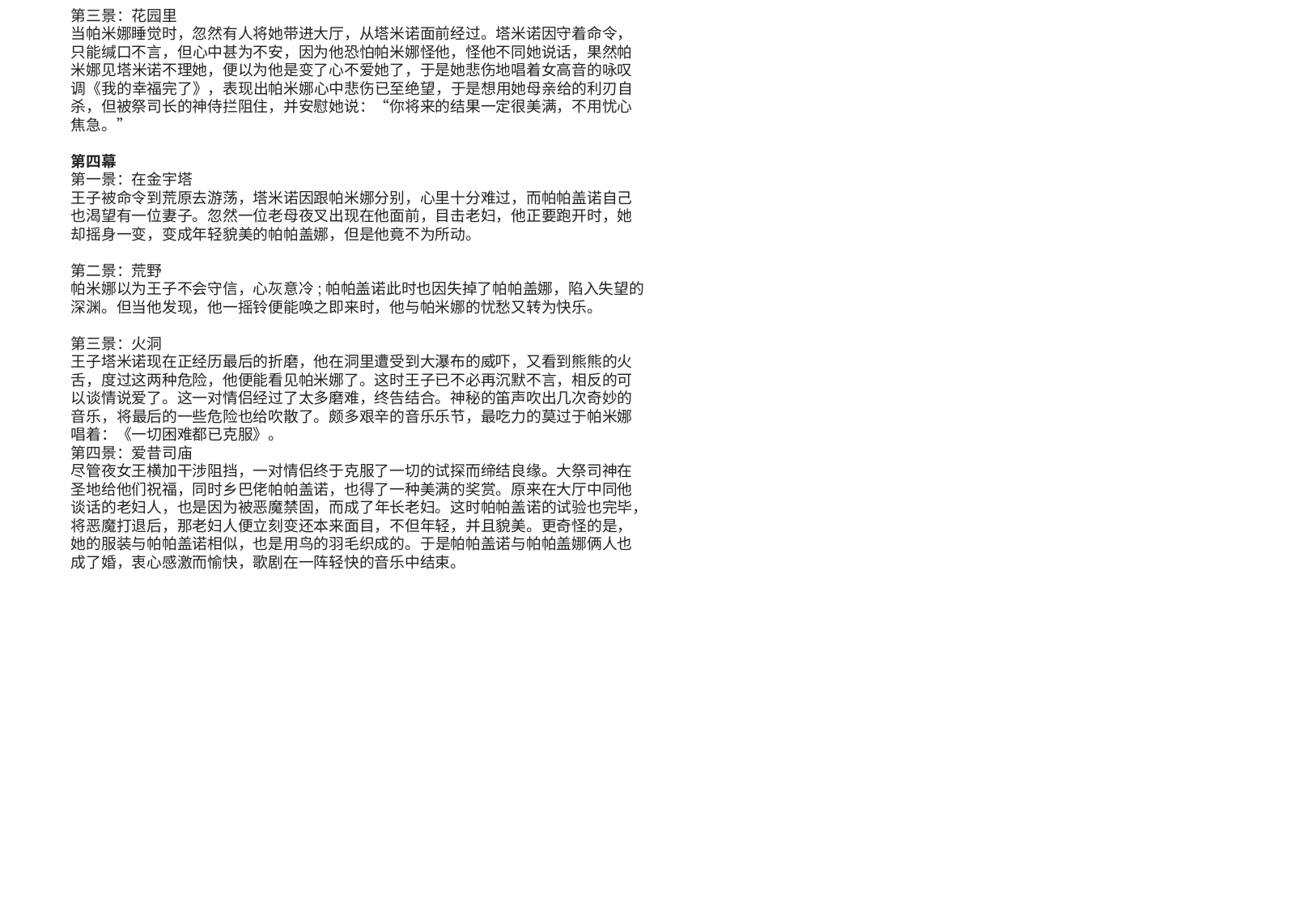

第三景：花园里
当帕米娜睡觉时，忽然有人将她带进大厅，从塔米诺面前经过。塔米诺因守着命令，只能缄口不言，但心中甚为不安，因为他恐怕帕米娜怪他，怪他不同她说话，果然帕米娜见塔米诺不理她，便以为他是变了心不爱她了，于是她悲伤地唱着女高音的咏叹调《我的幸福完了》，表现出帕米娜心中悲伤已至绝望，于是想用她母亲给的利刃自杀，但被祭司长的神侍拦阻住，并安慰她说：“你将来的结果一定很美满，不用忧心焦急。”

第四幕
第一景：在金宇塔
王子被命令到荒原去游荡，塔米诺因跟帕米娜分别，心里十分难过，而帕帕盖诺自己也渴望有一位妻子。忽然一位老母夜叉出现在他面前，目击老妇，他正要跑开时，她却摇身一变，变成年轻貌美的帕帕盖娜，但是他竟不为所动。

第二景：荒野
帕米娜以为王子不会守信，心灰意冷;帕帕盖诺此时也因失掉了帕帕盖娜，陷入失望的深渊。但当他发现，他一摇铃便能唤之即来时，他与帕米娜的忧愁又转为快乐。

第三景：火洞
王子塔米诺现在正经历最后的折磨，他在洞里遭受到大瀑布的威吓，又看到熊熊的火舌，度过这两种危险，他便能看见帕米娜了。这时王子已不必再沉默不言，相反的可以谈情说爱了。这一对情侣经过了太多磨难，终告结合。神秘的笛声吹出几次奇妙的音乐，将最后的一些危险也给吹散了。颇多艰辛的音乐乐节，最吃力的莫过于帕米娜唱着：《一切困难都已克服》。
第四景：爱昔司庙
尽管夜女王横加干涉阻挡，一对情侣终于克服了一切的试探而缔结良缘。大祭司神在圣地给他们祝福，同时乡巴佬帕帕盖诺，也得了一种美满的奖赏。原来在大厅中同他谈话的老妇人，也是因为被恶魔禁固，而成了年长老妇。这时帕帕盖诺的试验也完毕，将恶魔打退后，那老妇人便立刻变还本来面目，不但年轻，并且貌美。更奇怪的是，她的服装与帕帕盖诺相似，也是用鸟的羽毛织成的。于是帕帕盖诺与帕帕盖娜俩人也成了婚，衷心感激而愉快，歌剧在一阵轻快的音乐中结束。